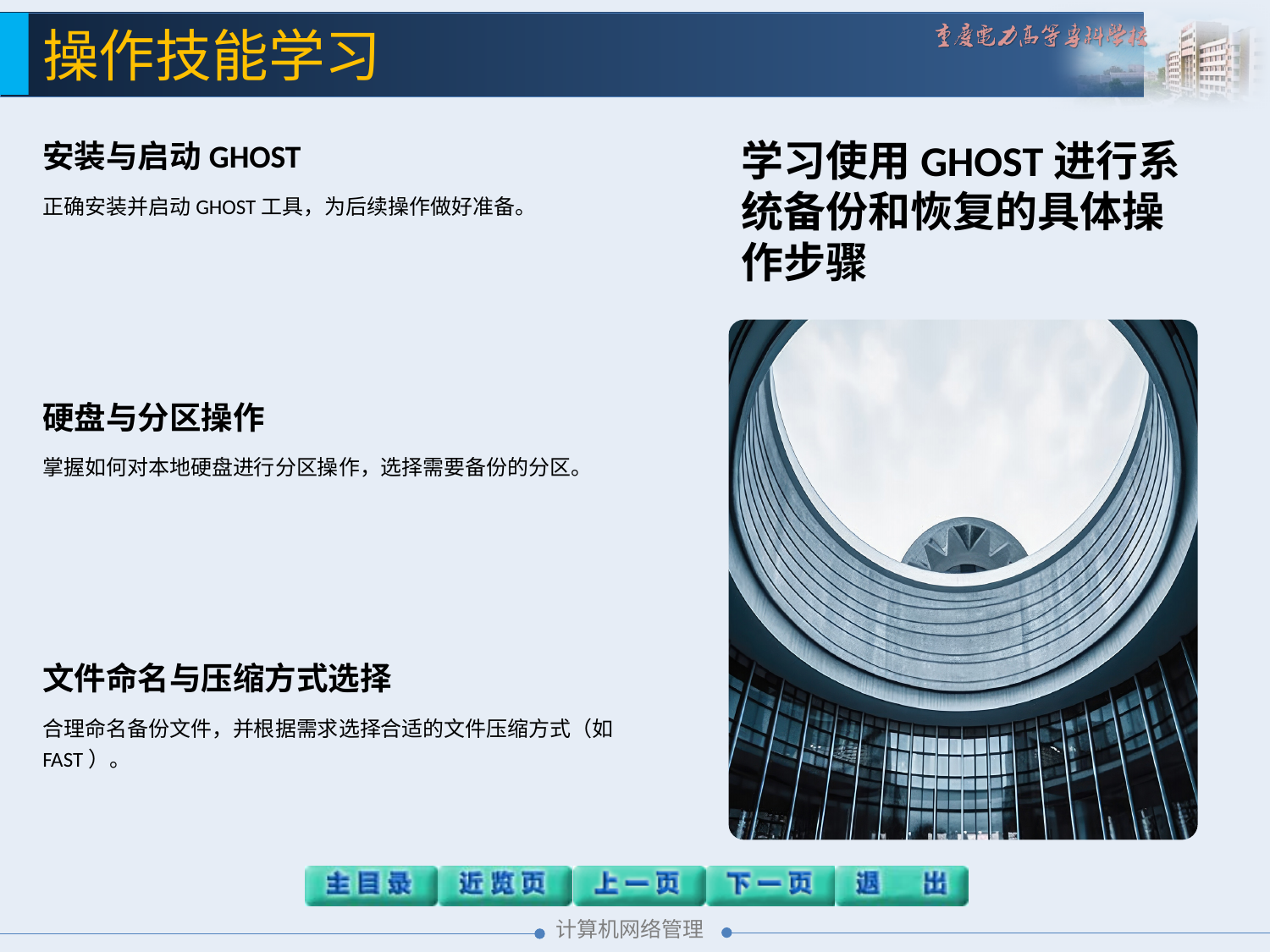

操作技能学习
安装与启动GHOST
正确安装并启动GHOST工具，为后续操作做好准备。
学习使用GHOST进行系统备份和恢复的具体操作步骤

硬盘与分区操作
掌握如何对本地硬盘进行分区操作，选择需要备份的分区。
文件命名与压缩方式选择
合理命名备份文件，并根据需求选择合适的文件压缩方式（如FAST）。